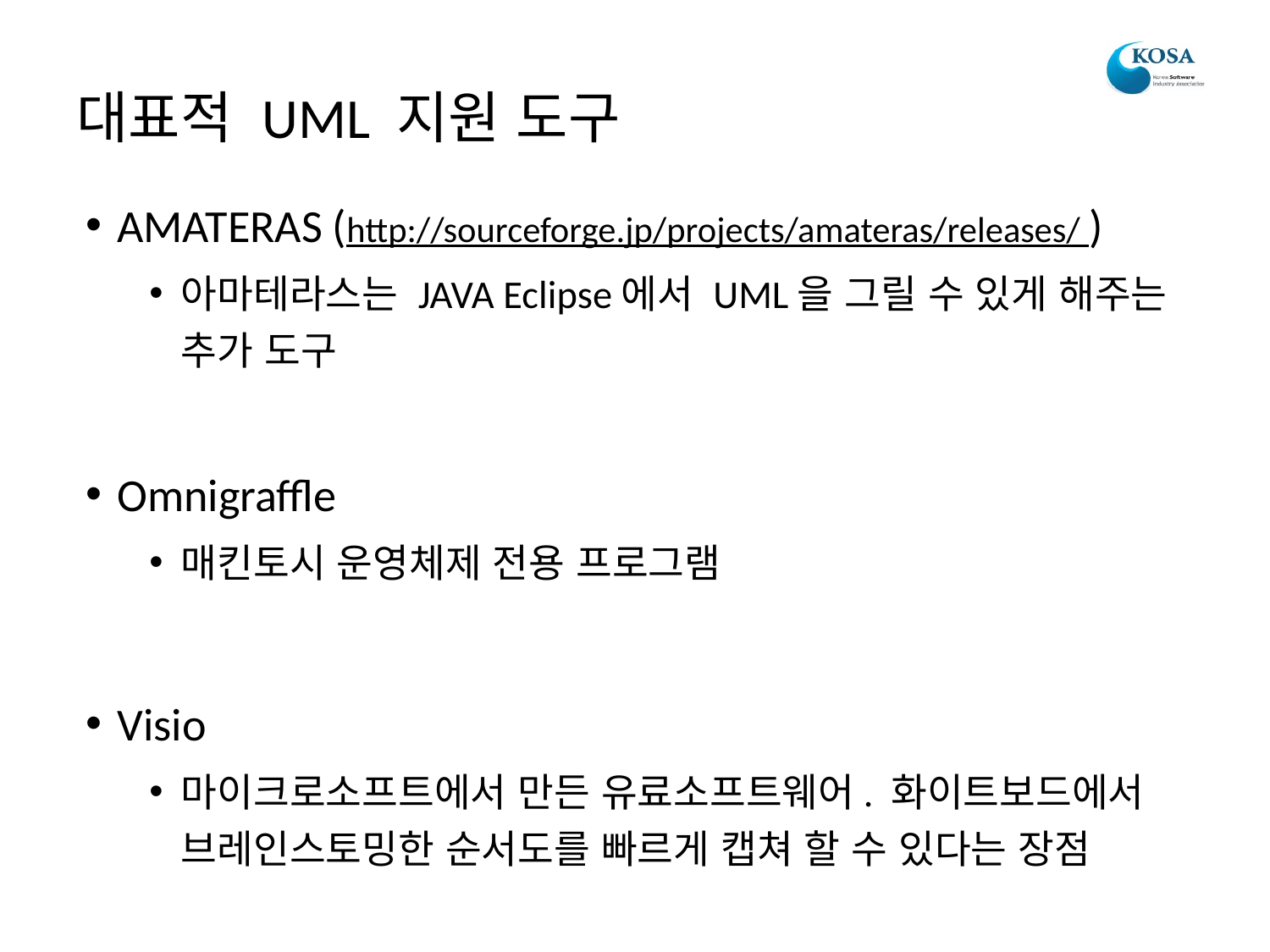

대표적 UML 지원 도구
AMATERAS (http://sourceforge.jp/projects/amateras/releases/ )
아마테라스는 JAVA Eclipse에서 UML을 그릴 수 있게 해주는
추가 도구

Omnigraffle
매킨토시 운영체제 전용 프로그램

Visio
마이크로소프트에서 만든 유료소프트웨어. 화이트보드에서 브레인스토밍한 순서도를 빠르게 캡쳐 할 수 있다는 장점